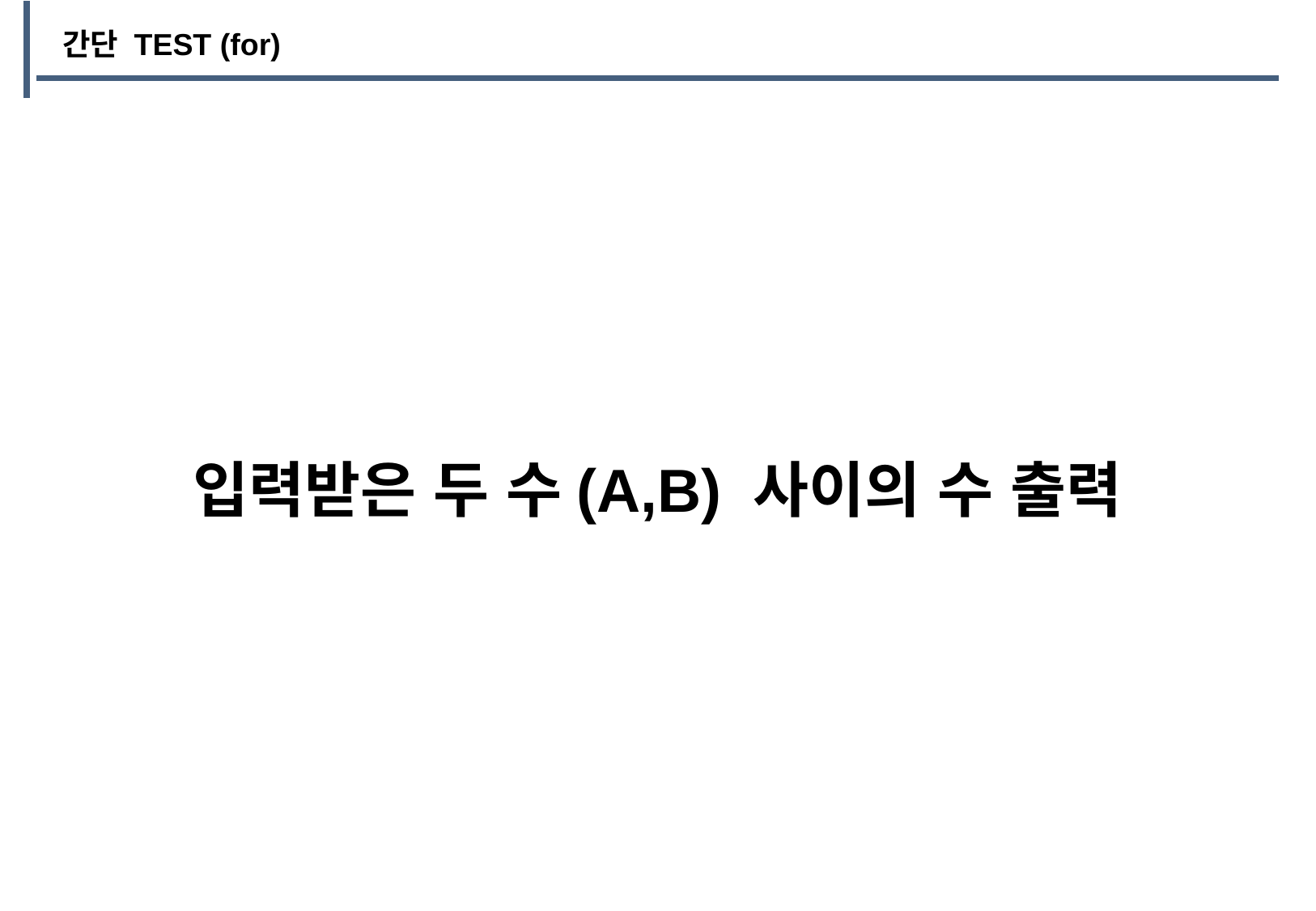

간단 TEST (for)

입력받은 두 수(A,B) 사이의 수 출력